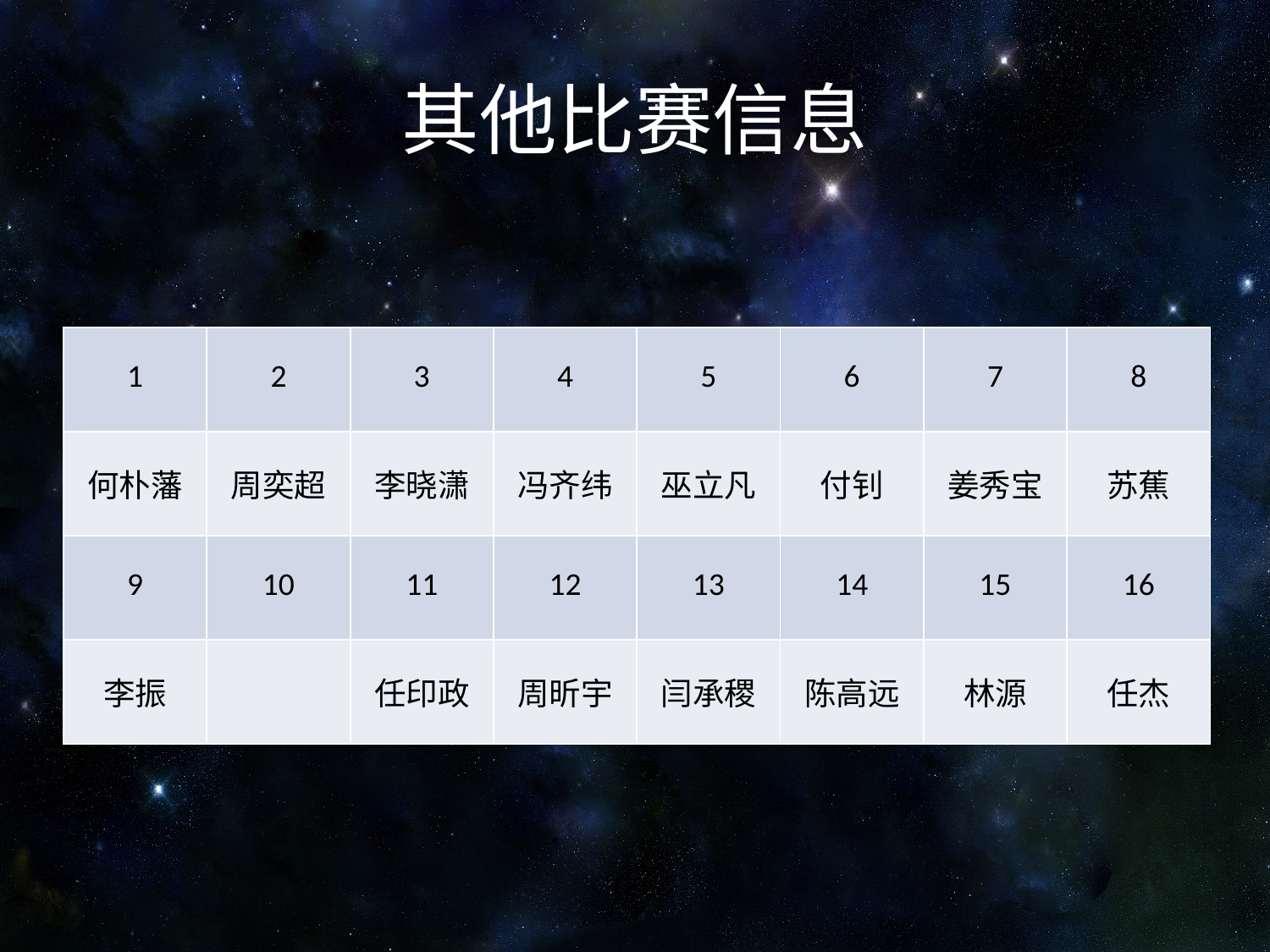

# 其他比赛信息
| 1 | 2 | 3 | 4 | 5 | 6 | 7 | 8 |
| --- | --- | --- | --- | --- | --- | --- | --- |
| 何朴藩 | 周奕超 | 李晓潇 | 冯齐纬 | 巫立凡 | 付钊 | 姜秀宝 | 苏蕉 |
| 9 | 10 | 11 | 12 | 13 | 14 | 15 | 16 |
| 李振 |  | 任印政 | 周昕宇 | 闫承稷 | 陈高远 | 林源 | 任杰 |